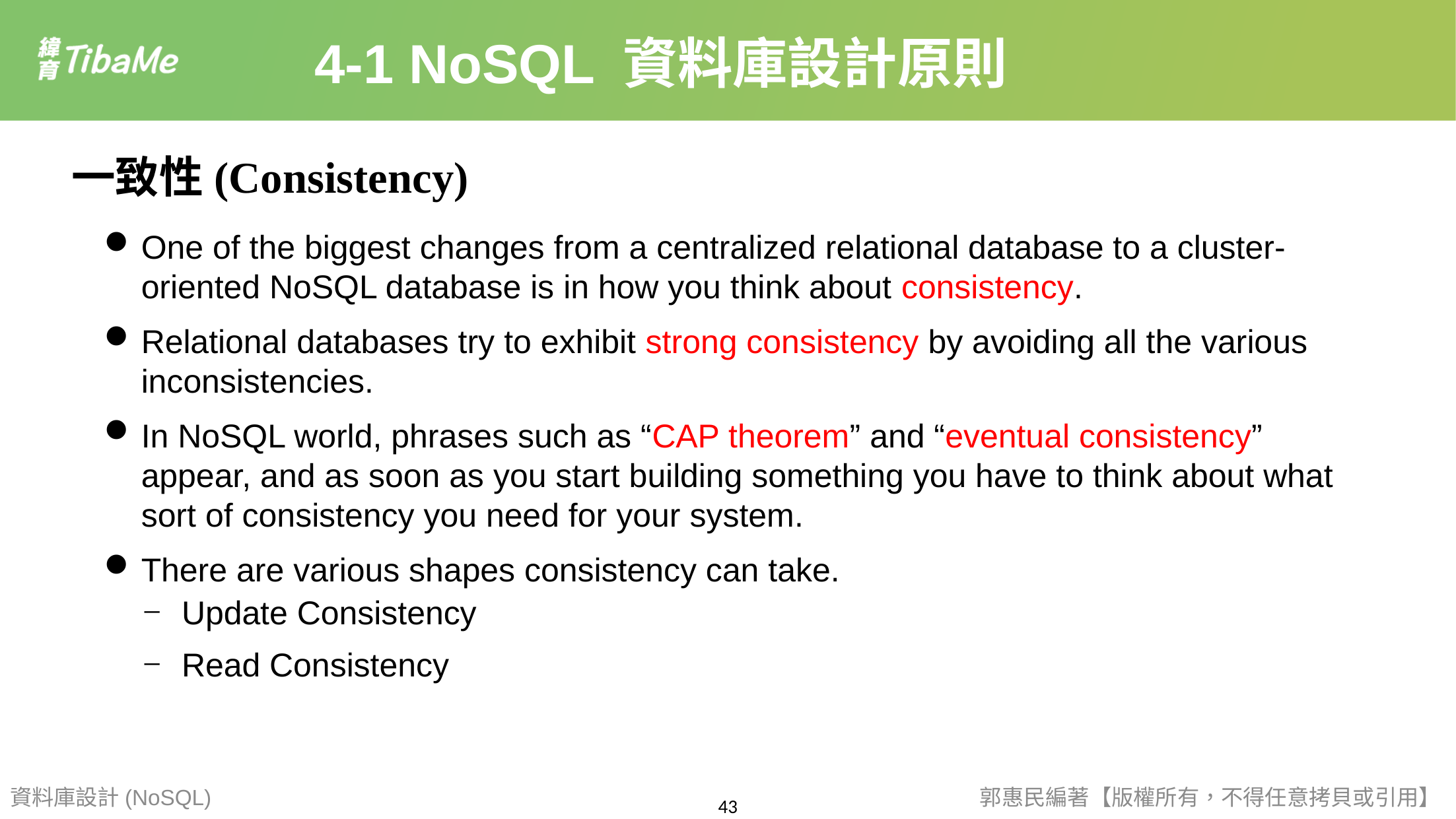

4-1 NoSQL 資料庫設計原則
一致性(Consistency)
One of the biggest changes from a centralized relational database to a cluster-oriented NoSQL database is in how you think about consistency.
Relational databases try to exhibit strong consistency by avoiding all the various inconsistencies.
In NoSQL world, phrases such as “CAP theorem” and “eventual consistency” appear, and as soon as you start building something you have to think about what sort of consistency you need for your system.
There are various shapes consistency can take.
Update Consistency
Read Consistency

資料庫設計(NoSQL)
郭惠民編著【版權所有，不得任意拷貝或引用】